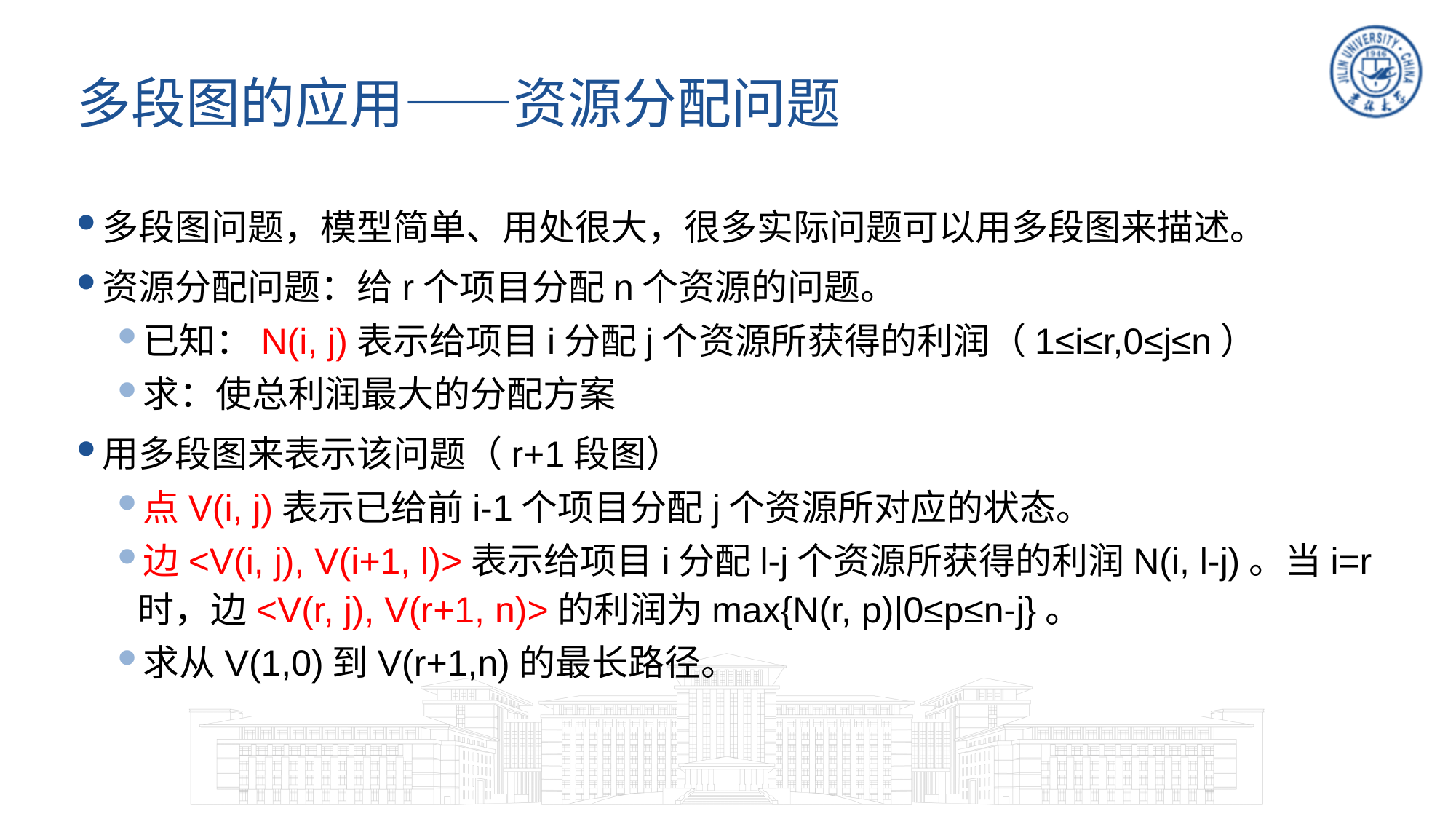

# 多段图的应用——资源分配问题
多段图问题，模型简单、用处很大，很多实际问题可以用多段图来描述。
资源分配问题：给r个项目分配n个资源的问题。
已知：N(i, j)表示给项目i分配j个资源所获得的利润（1≤i≤r,0≤j≤n）
求：使总利润最大的分配方案
用多段图来表示该问题（r+1段图）
点V(i, j)表示已给前i-1个项目分配j个资源所对应的状态。
边<V(i, j), V(i+1, l)>表示给项目i分配l-j个资源所获得的利润N(i, l-j)。当i=r时，边<V(r, j), V(r+1, n)>的利润为max{N(r, p)|0≤p≤n-j}。
求从V(1,0)到V(r+1,n)的最长路径。
28